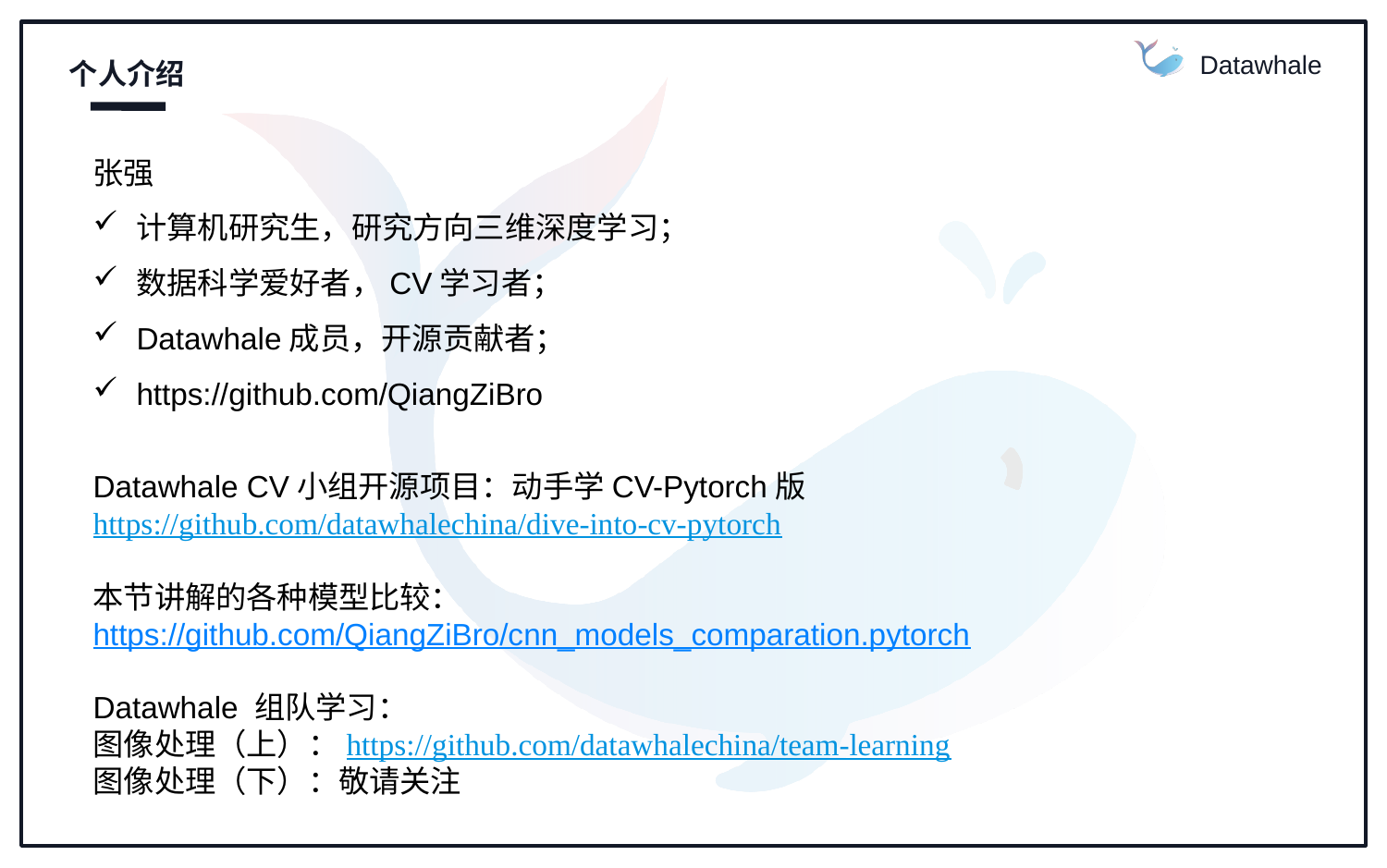

Datawhale

个人介绍

张强
计算机研究生，研究方向三维深度学习；
数据科学爱好者，CV学习者；
Datawhale成员，开源贡献者；
https://github.com/QiangZiBro

Datawhale CV小组开源项目：动手学CV-Pytorch版
https://github.com/datawhalechina/dive-into-cv-pytorch

本节讲解的各种模型比较：
https://github.com/QiangZiBro/cnn_models_comparation.pytorch

Datawhale 组队学习：
图像处理（上）：https://github.com/datawhalechina/team-learning
图像处理（下）：敬请关注